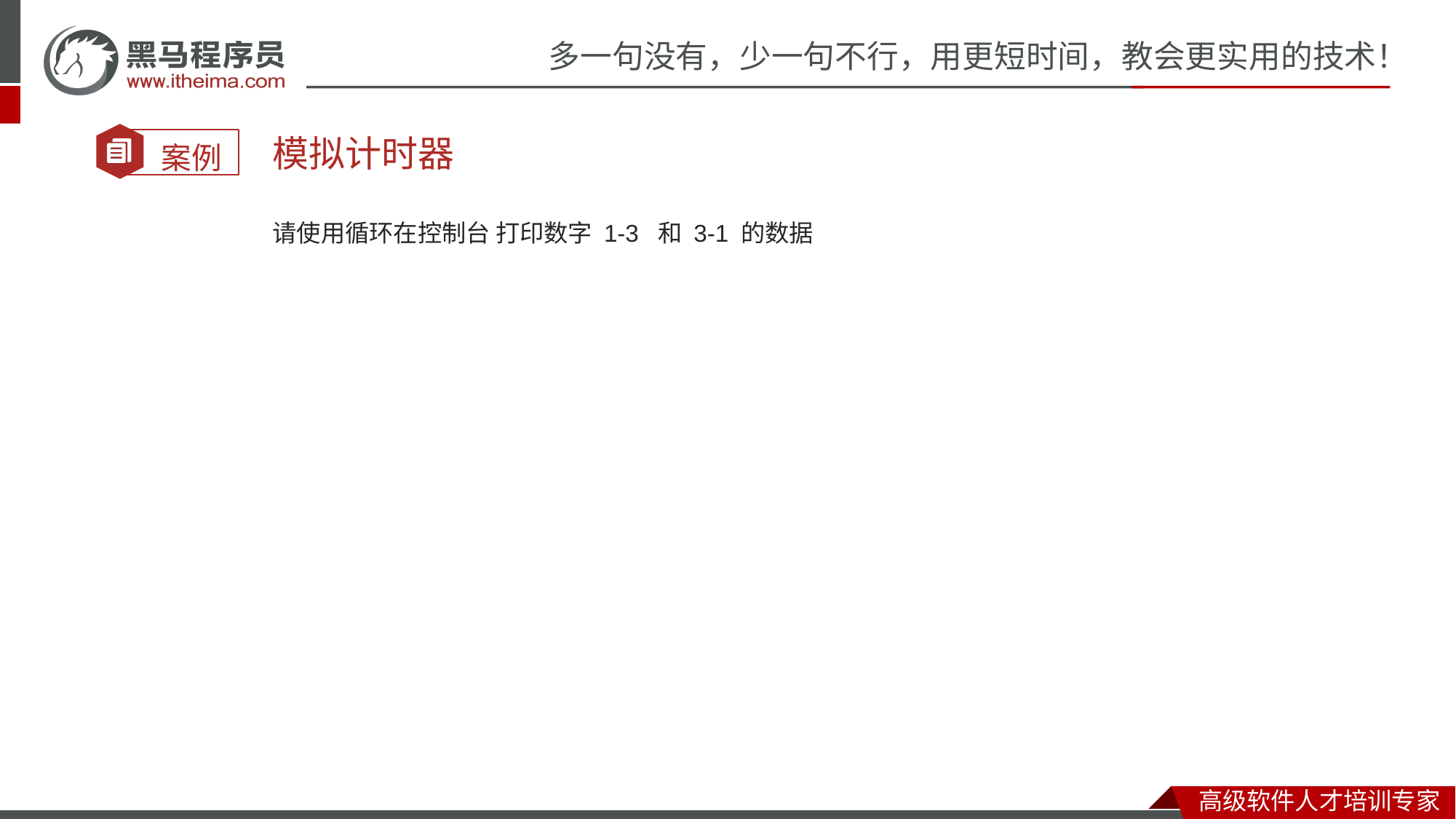

#
模拟计时器
请使用循环在控制台 打印数字 1-3  和 3-1 的数据